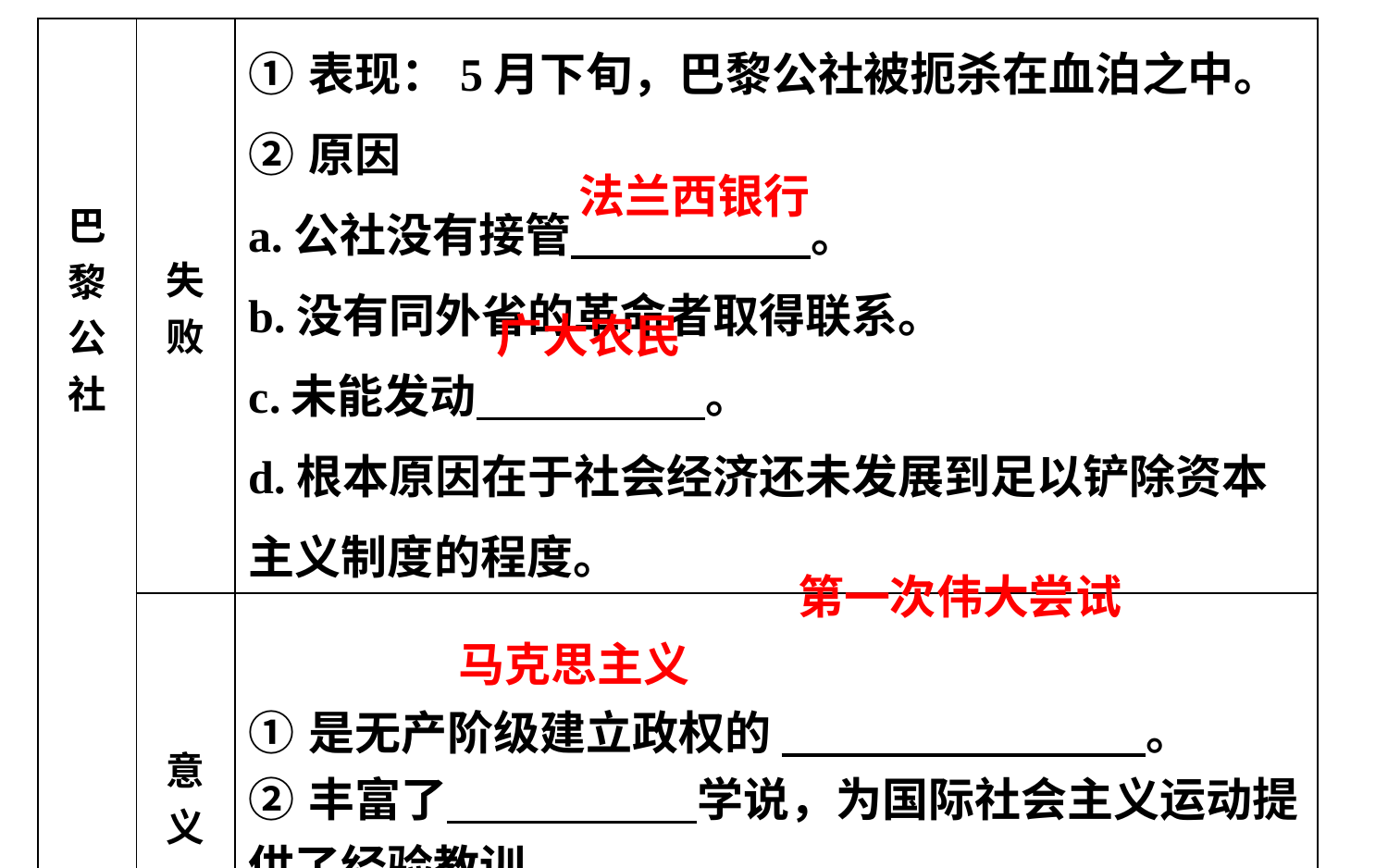

| 巴 黎 公 社 | 失 败 | ①表现：5月下旬，巴黎公社被扼杀在血泊之中。 ②原因 a.公社没有接管 。 b.没有同外省的革命者取得联系。 c.未能发动 。 d.根本原因在于社会经济还未发展到足以铲除资本主义制度的程度。 |
| --- | --- | --- |
|  | 意 义 | ①是无产阶级建立政权的 。 ②丰富了 学说，为国际社会主义运动提供了经验教训。 |
法兰西银行
广大农民

第一次伟大尝试
马克思主义